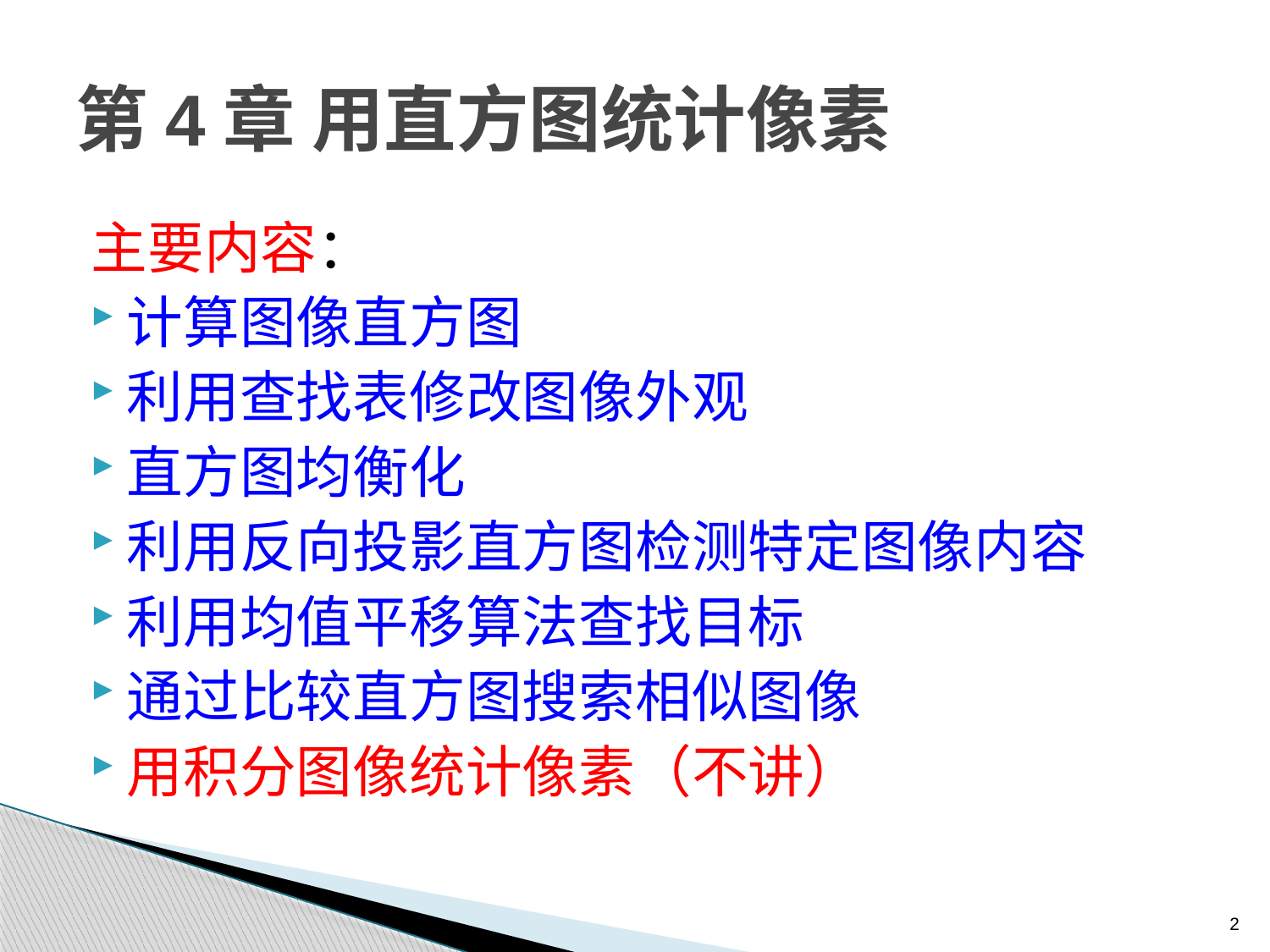

# 第4章 用直方图统计像素
主要内容：
计算图像直方图
利用查找表修改图像外观
直方图均衡化
利用反向投影直方图检测特定图像内容
利用均值平移算法查找目标
通过比较直方图搜索相似图像
用积分图像统计像素（不讲）
2